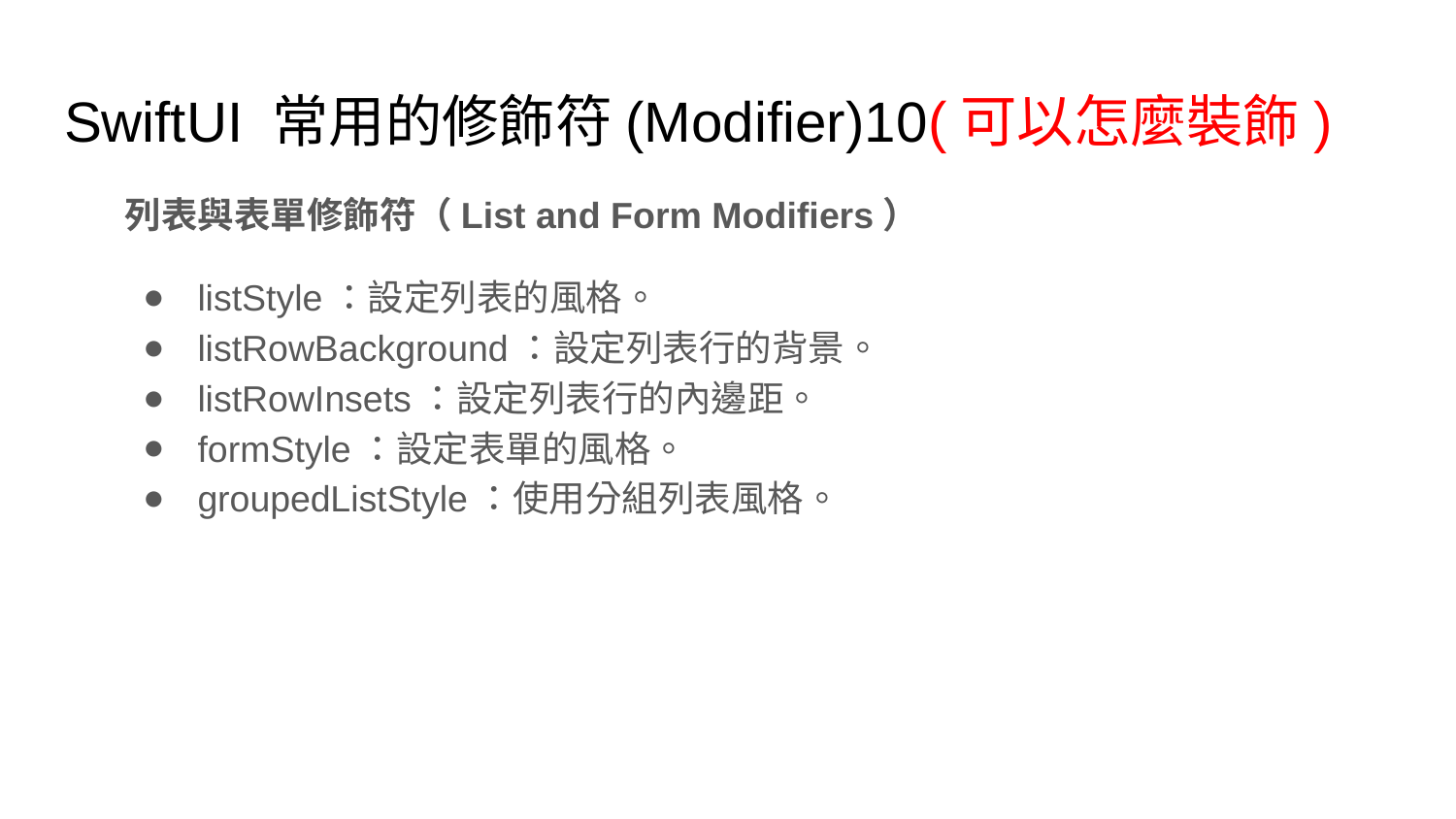

# SwiftUI 常用的修飾符(Modifier)10(可以怎麼裝飾)
列表與表單修飾符（List and Form Modifiers）
listStyle：設定列表的風格。
listRowBackground：設定列表行的背景。
listRowInsets：設定列表行的內邊距。
formStyle：設定表單的風格。
groupedListStyle：使用分組列表風格。